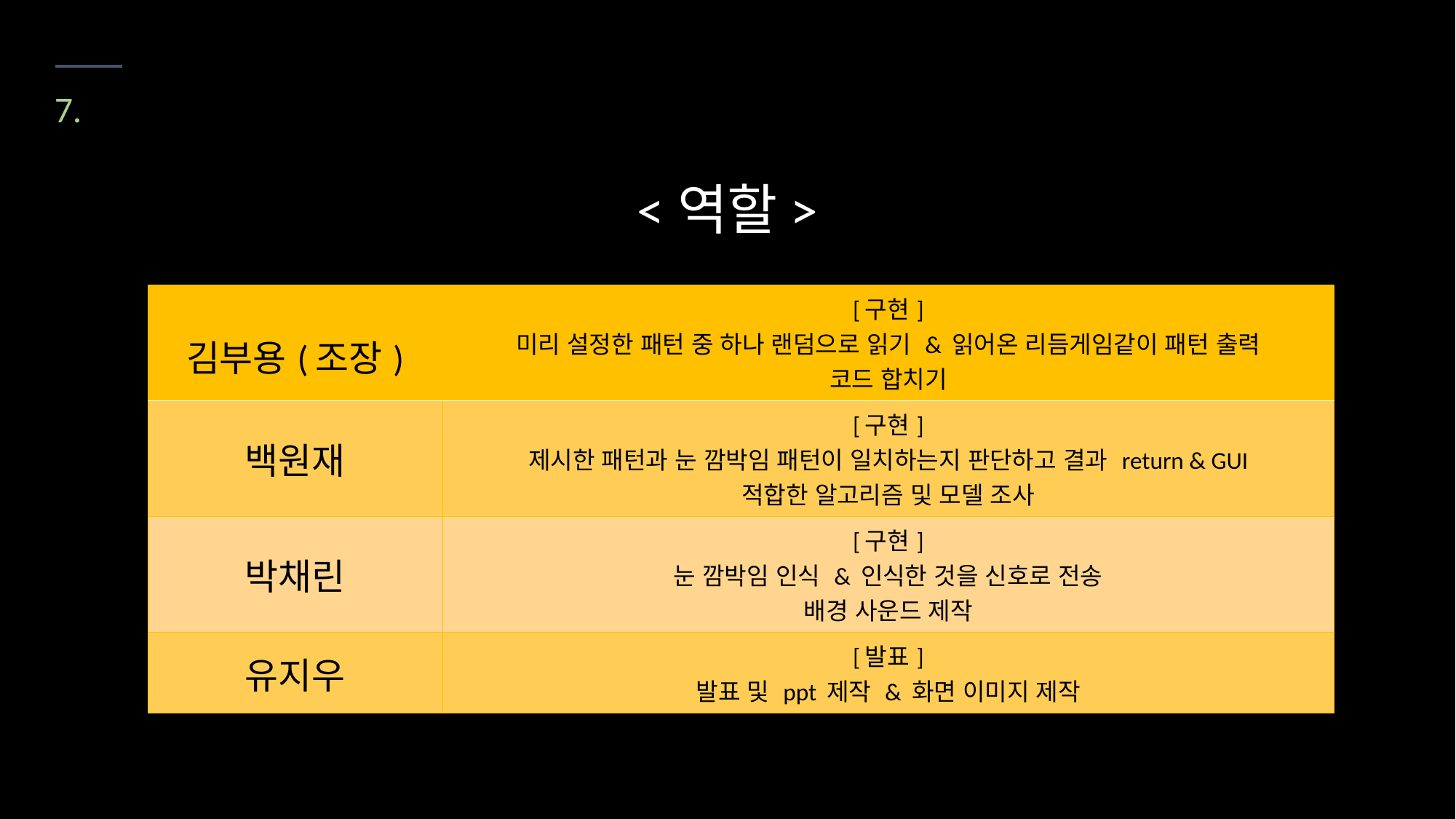

7. 역할 및 일정
<역할>
| 김부용(조장) | [구현] 미리 설정한 패턴 중 하나 랜덤으로 읽기 & 읽어온 리듬게임같이 패턴 출력 코드 합치기 |
| --- | --- |
| 백원재 | [구현] 제시한 패턴과 눈 깜박임 패턴이 일치하는지 판단하고 결과 return & GUI 적합한 알고리즘 및 모델 조사 |
| 박채린 | [구현] 눈 깜박임 인식 & 인식한 것을 신호로 전송 배경 사운드 제작 |
| 유지우 | [발표] 발표 및 ppt 제작 & 화면 이미지 제작 |